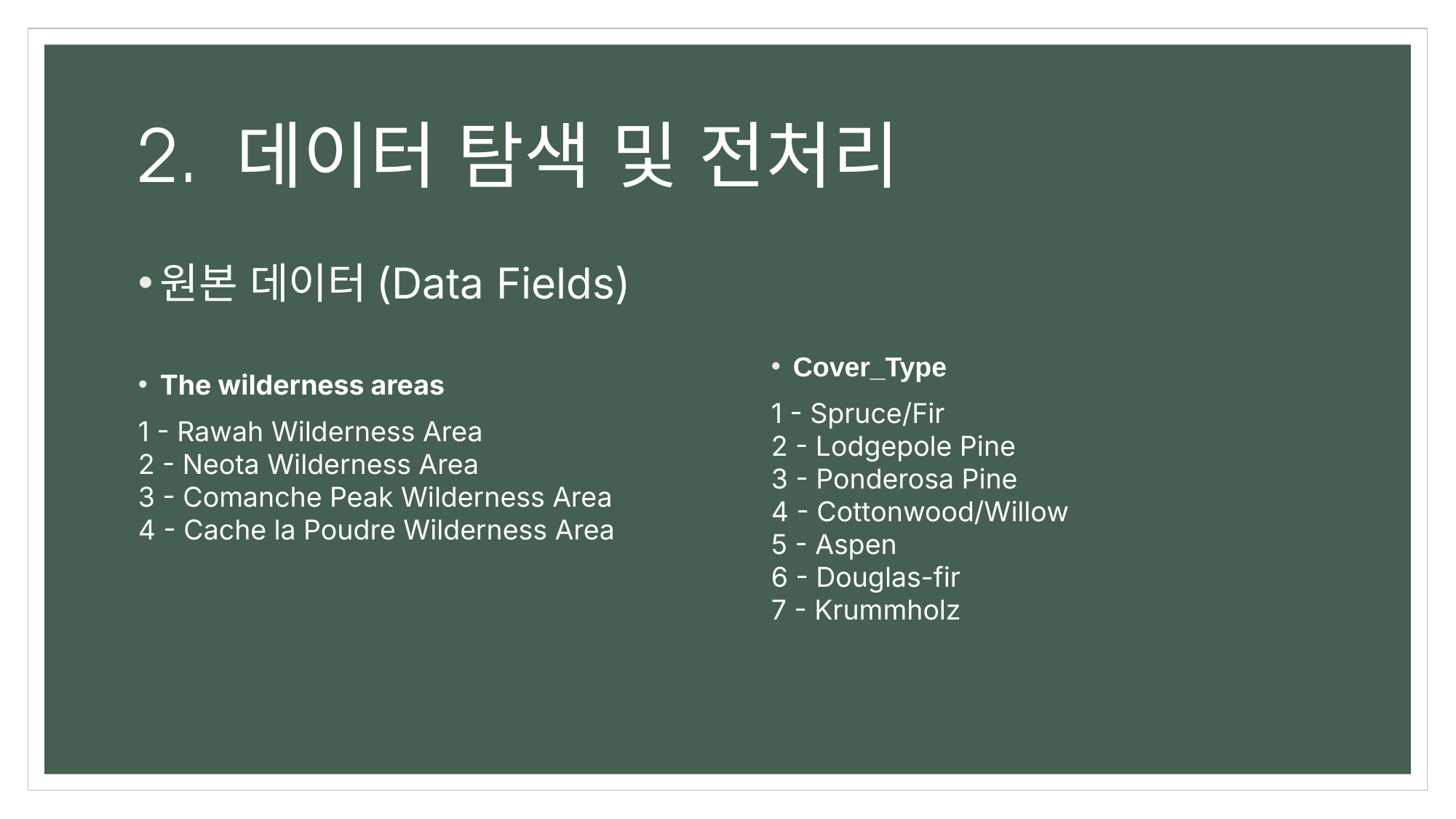

# 2. 데이터 탐색 및 전처리
원본 데이터(Data Fields)

The wilderness areas
1 - Rawah Wilderness Area
2 - Neota Wilderness Area
3 - Comanche Peak Wilderness Area
4 - Cache la Poudre Wilderness Area

Cover_Type
1 - Spruce/Fir
2 - Lodgepole Pine
3 - Ponderosa Pine
4 - Cottonwood/Willow
5 - Aspen
6 - Douglas-fir
7 - Krummholz